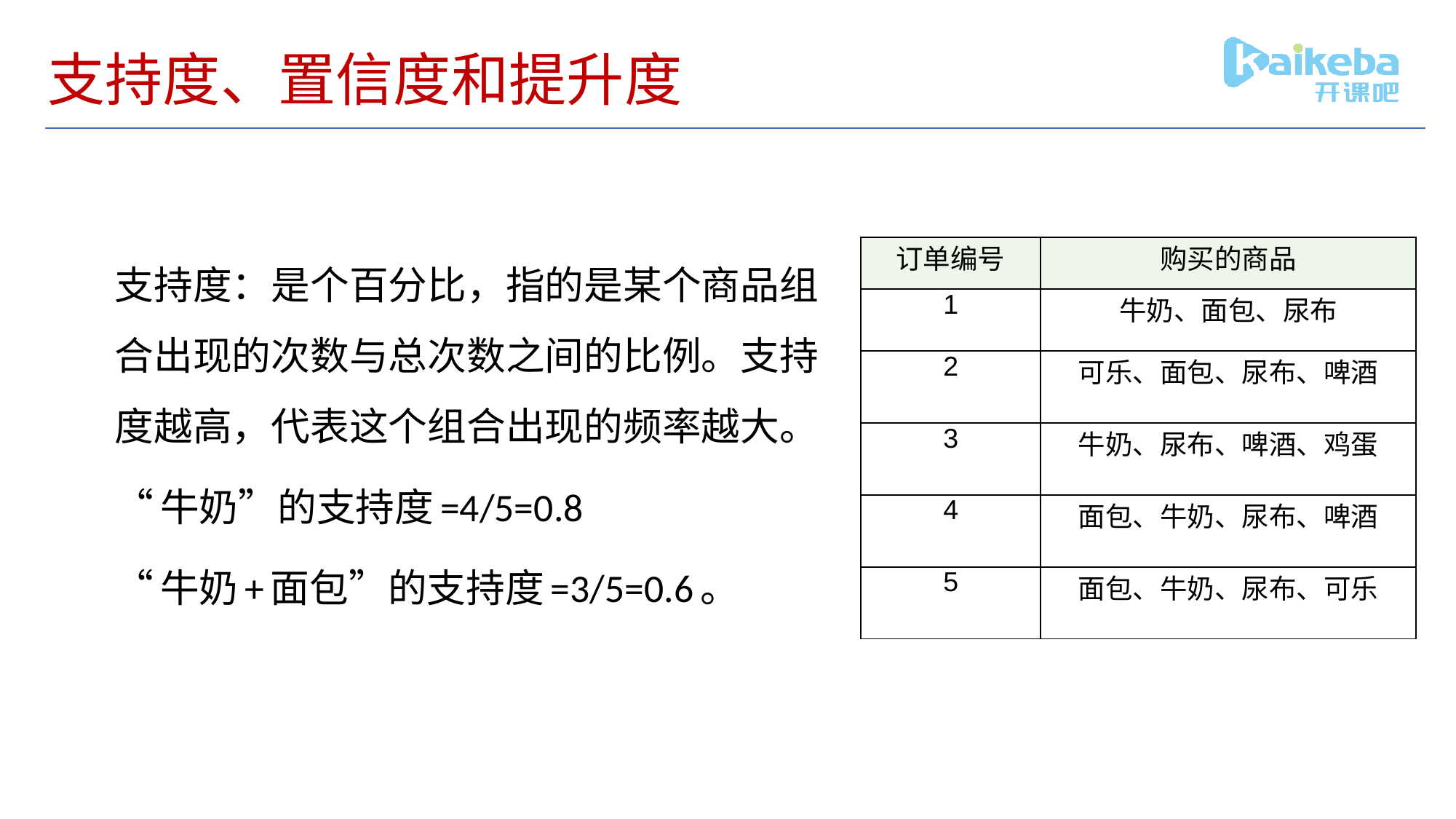

# 支持度、置信度和提升度
支持度：是个百分比，指的是某个商品组合出现的次数与总次数之间的比例。支持度越高，代表这个组合出现的频率越大。
“牛奶”的支持度=4/5=0.8
“牛奶+面包”的支持度=3/5=0.6。
| 订单编号 | 购买的商品 |
| --- | --- |
| 1 | 牛奶、面包、尿布 |
| 2 | 可乐、面包、尿布、啤酒 |
| 3 | 牛奶、尿布、啤酒、鸡蛋 |
| 4 | 面包、牛奶、尿布、啤酒 |
| 5 | 面包、牛奶、尿布、可乐 |